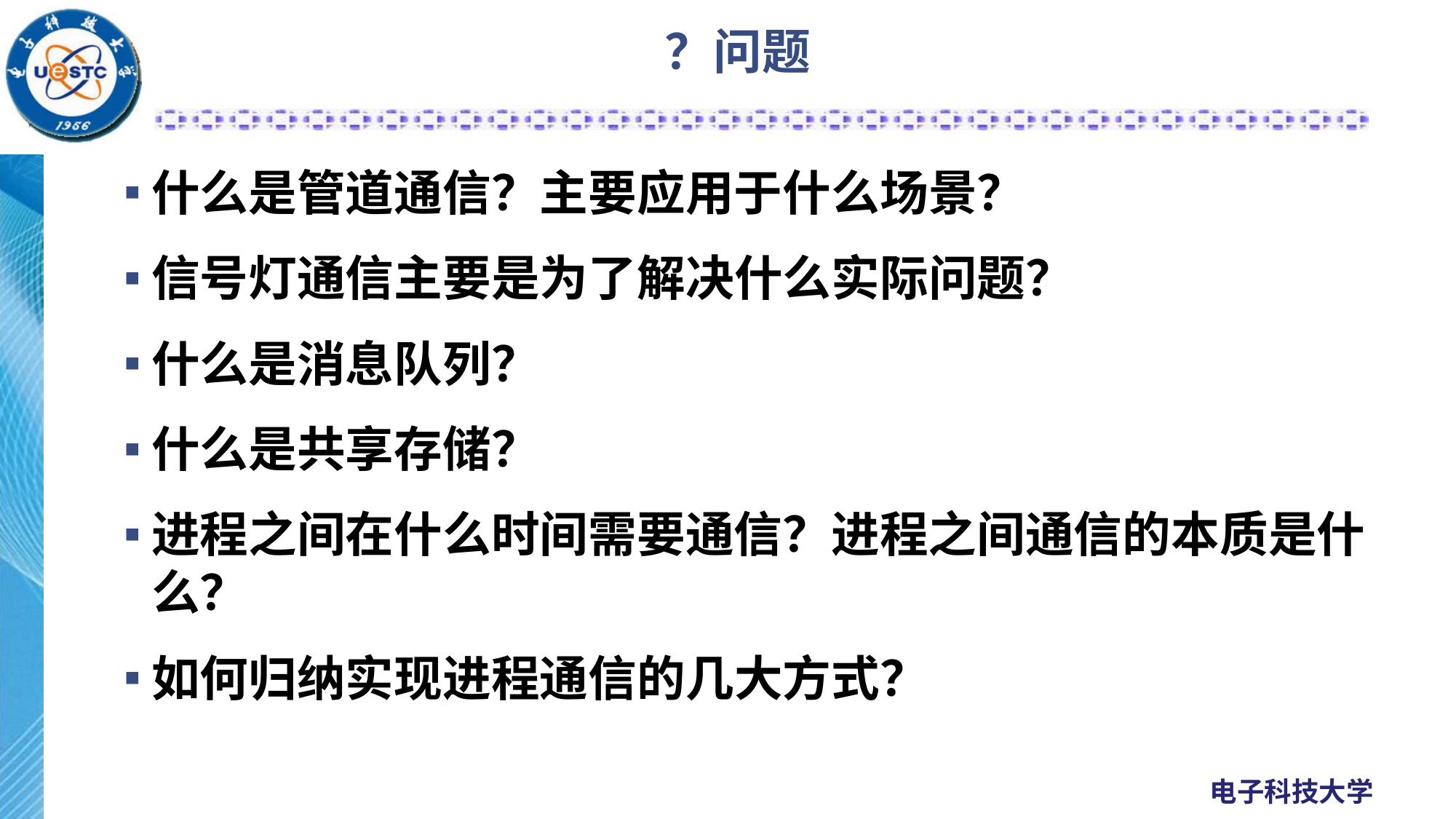

# ？问题
什么是管道通信？主要应用于什么场景？
信号灯通信主要是为了解决什么实际问题？
什么是消息队列？
什么是共享存储？
进程之间在什么时间需要通信？进程之间通信的本质是什么？
如何归纳实现进程通信的几大方式？